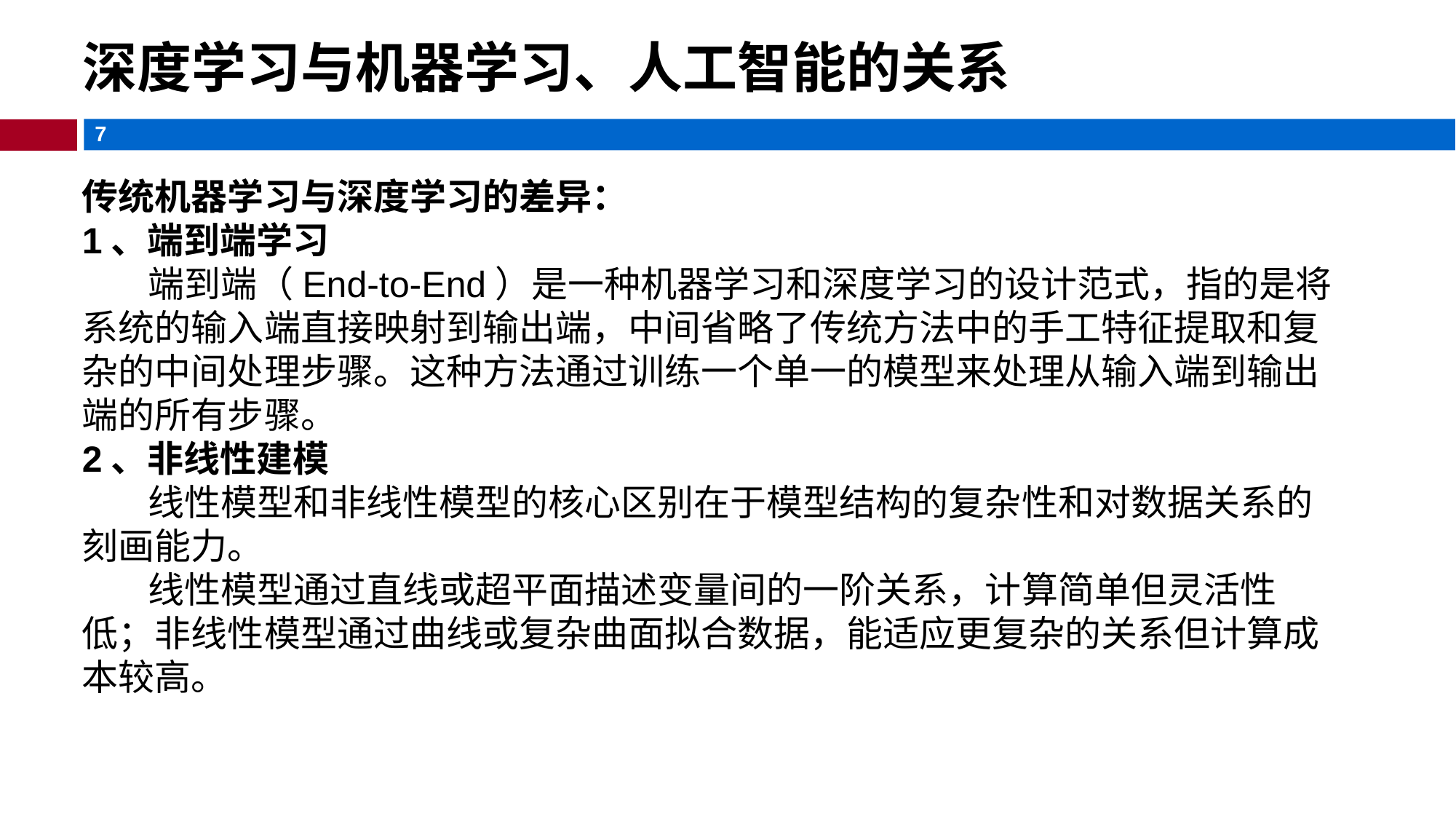

深度学习与机器学习、人工智能的关系
传统机器学习与深度学习的差异：
1、端到端学习
       端到端（End-to-End）是一种机器学习和深度学习的设计范式，指的是将系统的输入端直接映射到输出端，中间省略了传统方法中的手工特征提取和复杂的中间处理步骤。这种方法通过训练一个单一的模型来处理从输入端到输出端的所有步骤。
2、非线性建模
       线性模型和非线性模型的核心区别在于模型结构的复杂性和对数据关系的刻画能力。
       线性模型通过直线或超平面描述变量间的一阶关系，计算简单但灵活性低；非线性模型通过曲线或复杂曲面拟合数据，能适应更复杂的关系但计算成本较高。